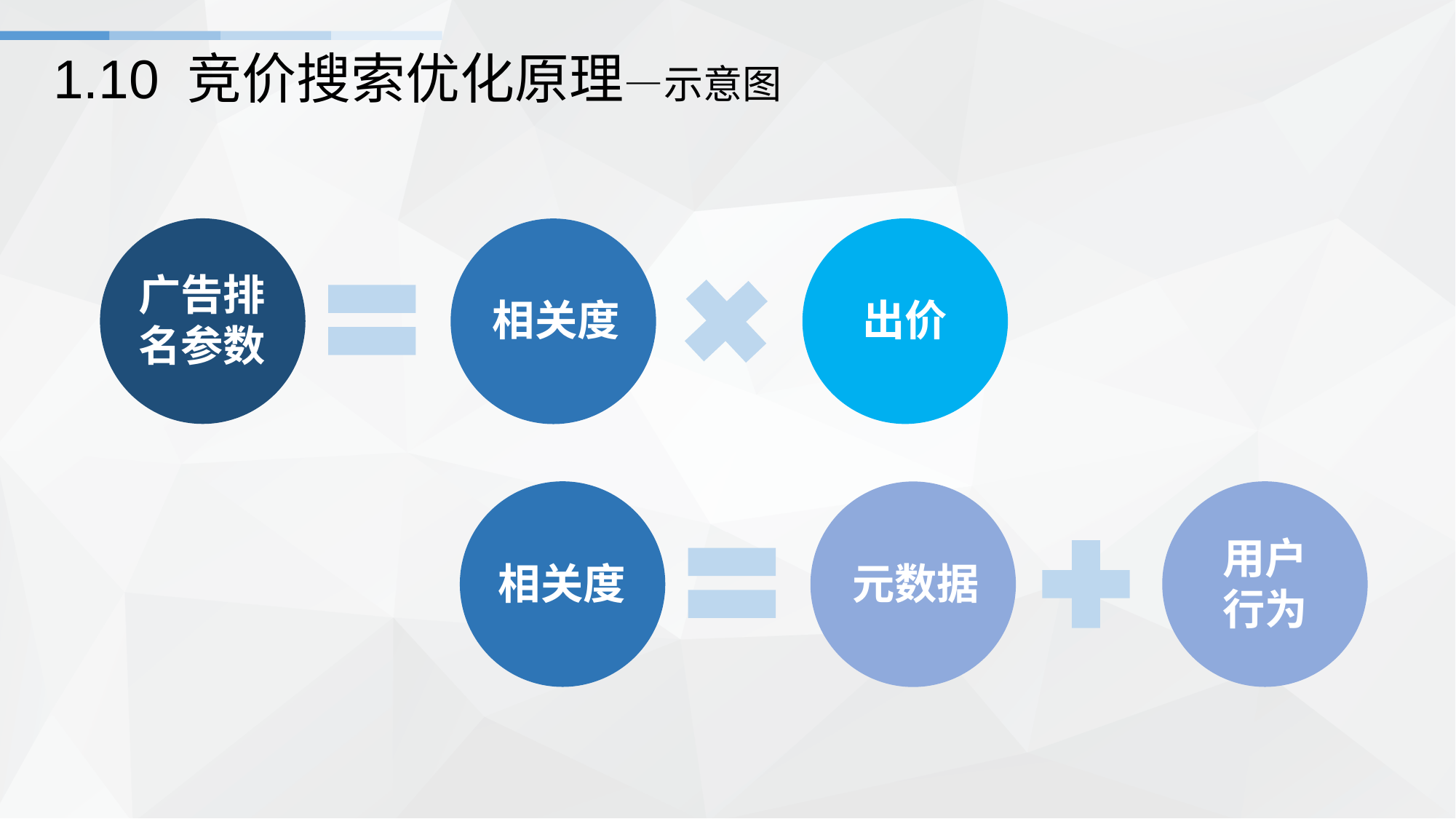

# 1.10 竞价搜索优化原理—示意图

广告排
名参数
相关度
出价

用户
行为
相关度
元数据